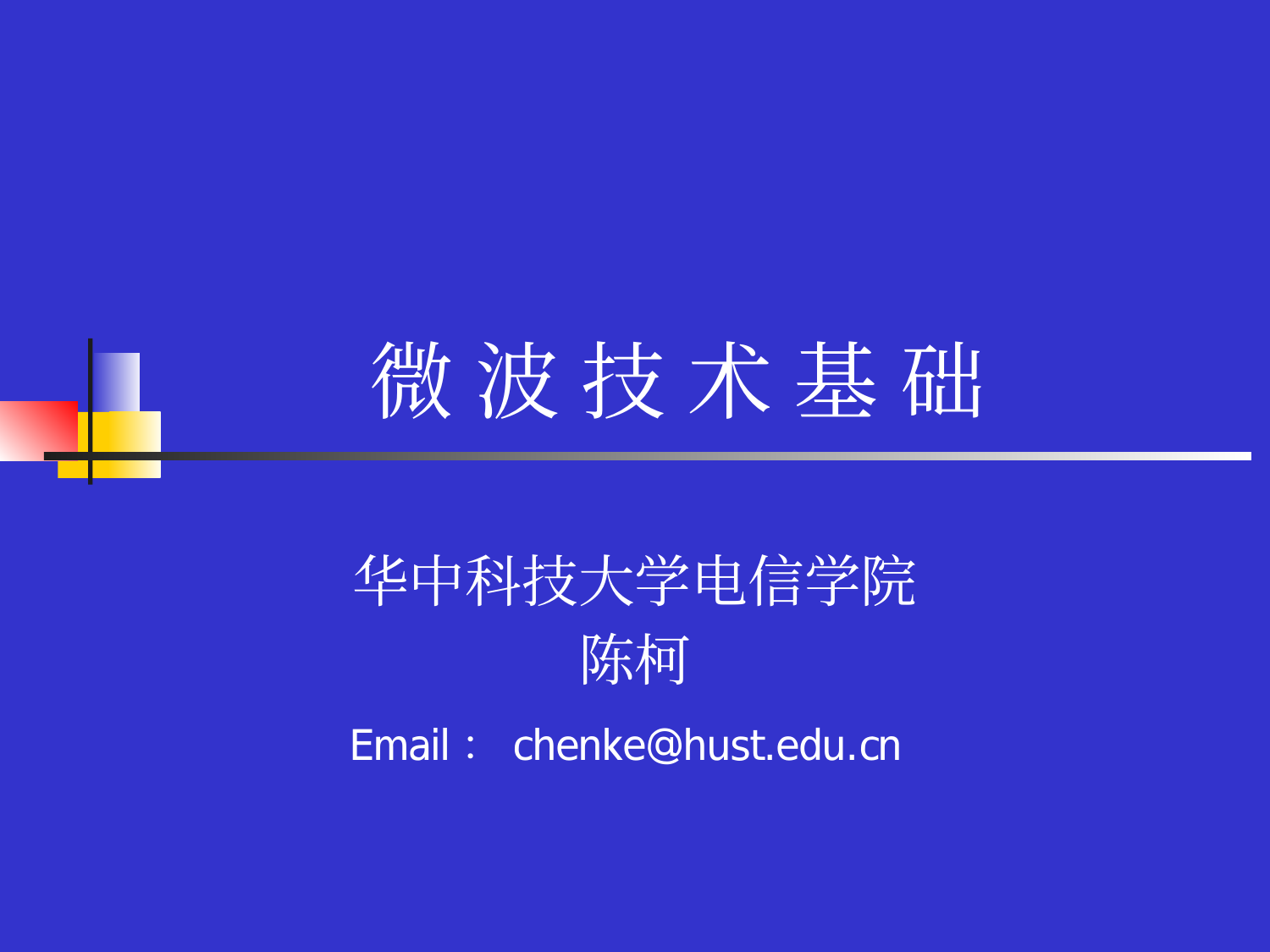

# 微 波 技 术 基 础
华中科技大学电信学院
陈柯
Email：chenke@hust.edu.cn